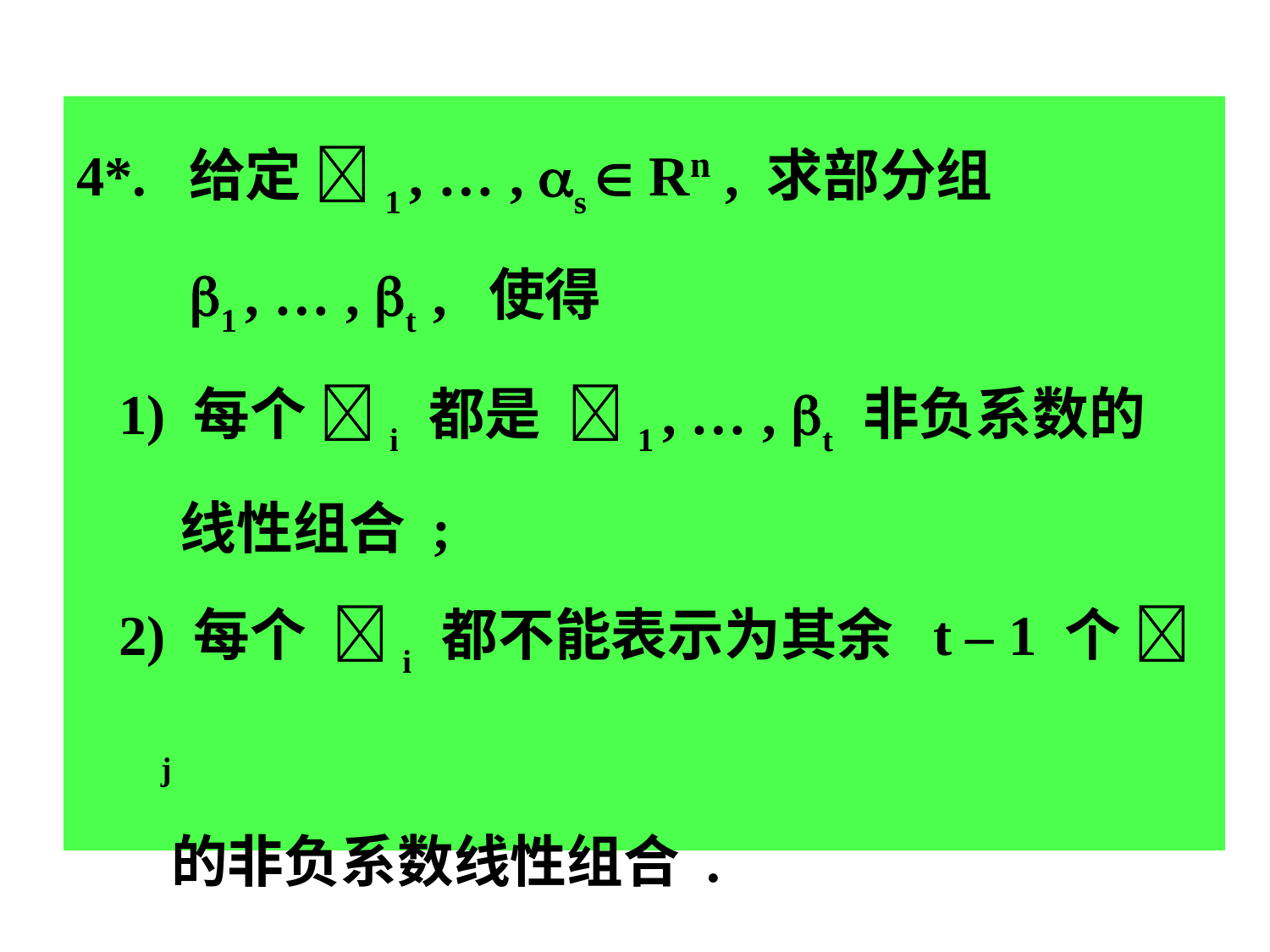

4*.  给定 α1 , … , αs ∈ Rn , 求部分组
        β1 , … , βt  ,  使得
   1) 每个 αi  都是  β1 , … , βt  非负系数的
       线性组合 ;
   2) 每个  βi  都不能表示为其余  t – 1 个 βj
           的非负系数线性组合 .